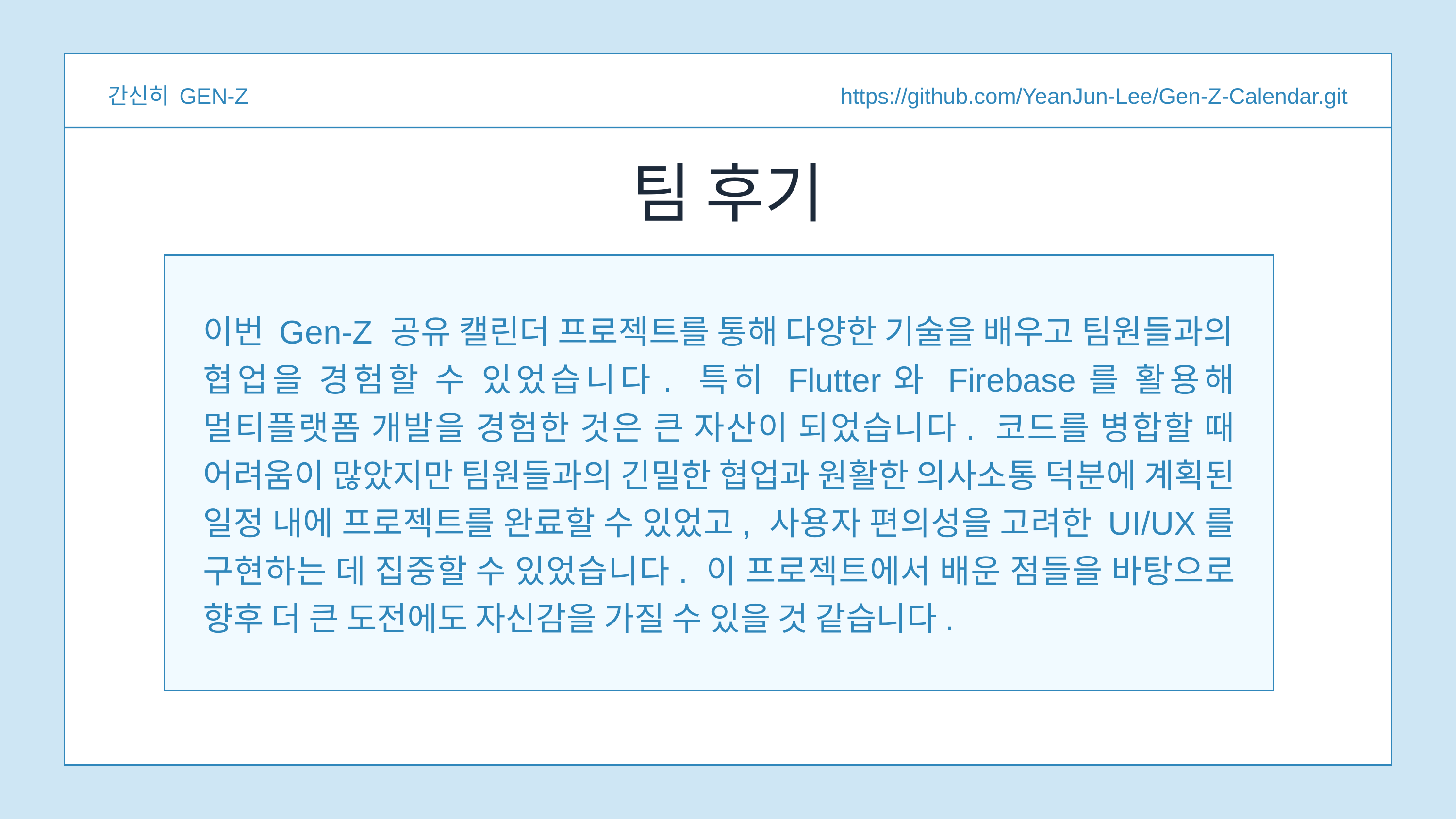

간신히 GEN-Z
https://github.com/YeanJun-Lee/Gen-Z-Calendar.git

팀 후기

이번 Gen-Z 공유 캘린더 프로젝트를 통해 다양한 기술을 배우고 팀원들과의 협업을 경험할 수 있었습니다. 특히 Flutter와 Firebase를 활용해 멀티플랫폼 개발을 경험한 것은 큰 자산이 되었습니다. 코드를 병합할 때 어려움이 많았지만 팀원들과의 긴밀한 협업과 원활한 의사소통 덕분에 계획된 일정 내에 프로젝트를 완료할 수 있었고, 사용자 편의성을 고려한 UI/UX를 구현하는 데 집중할 수 있었습니다. 이 프로젝트에서 배운 점들을 바탕으로 향후 더 큰 도전에도 자신감을 가질 수 있을 것 같습니다.